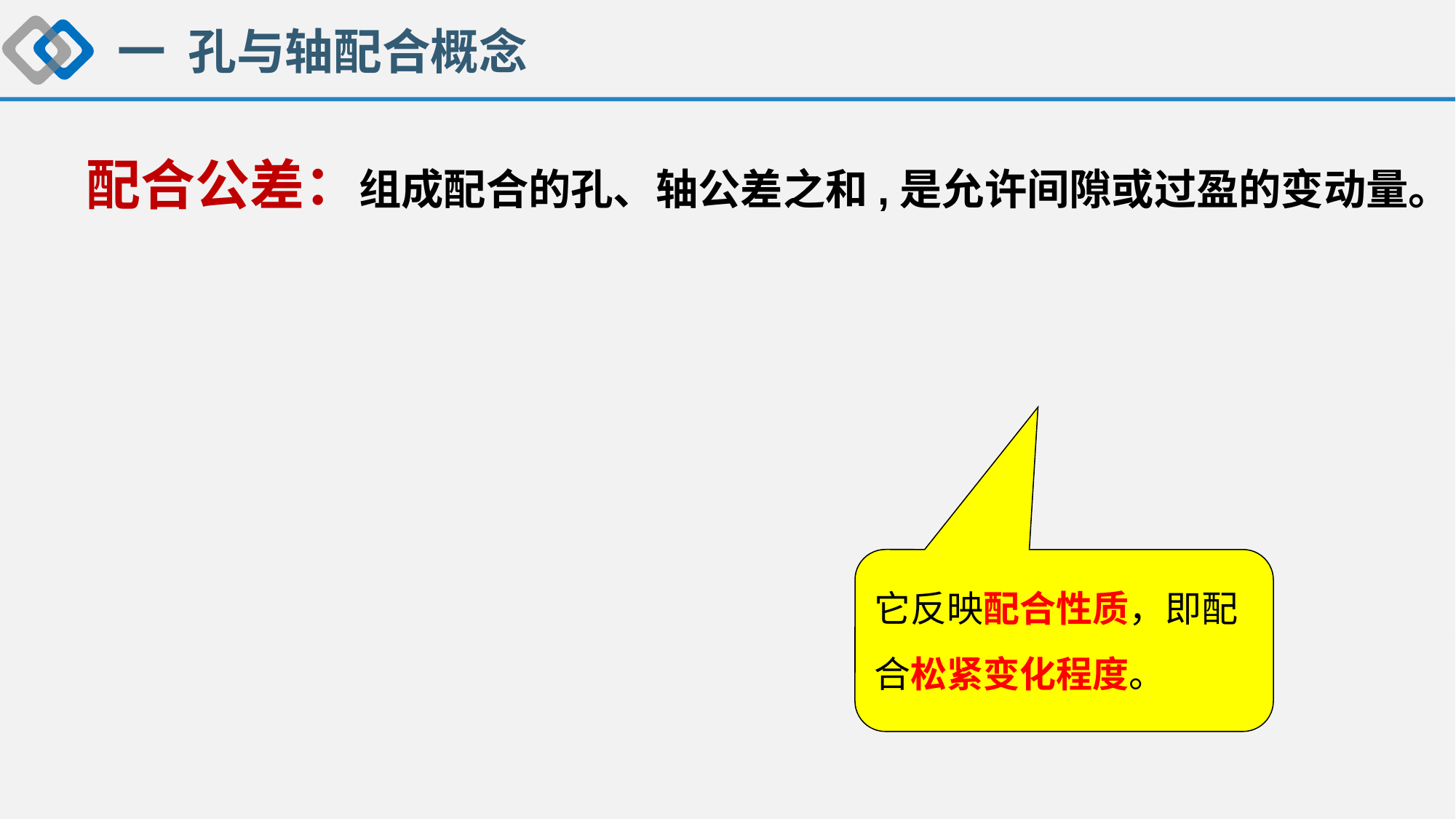

一  孔与轴配合概念
配合公差：组成配合的孔、轴公差之和,是允许间隙或过盈的变动量。
它反映配合性质，即配合松紧变化程度。